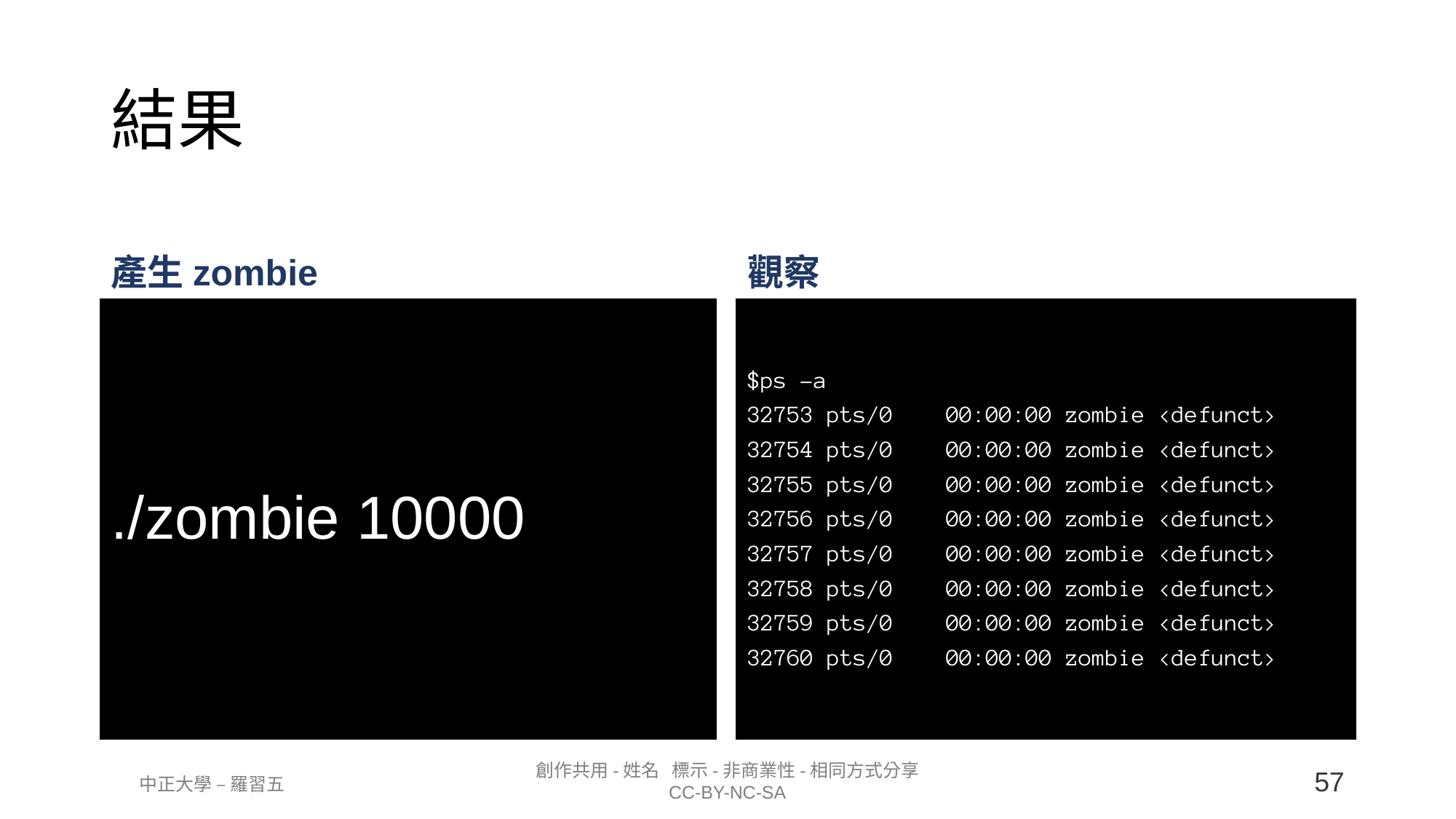

# 結果
產生zombie
觀察
./zombie 10000
$ps -a
32753 pts/0    00:00:00 zombie <defunct>
32754 pts/0    00:00:00 zombie <defunct>
32755 pts/0    00:00:00 zombie <defunct>
32756 pts/0    00:00:00 zombie <defunct>
32757 pts/0    00:00:00 zombie <defunct>
32758 pts/0    00:00:00 zombie <defunct>
32759 pts/0    00:00:00 zombie <defunct>
32760 pts/0    00:00:00 zombie <defunct>